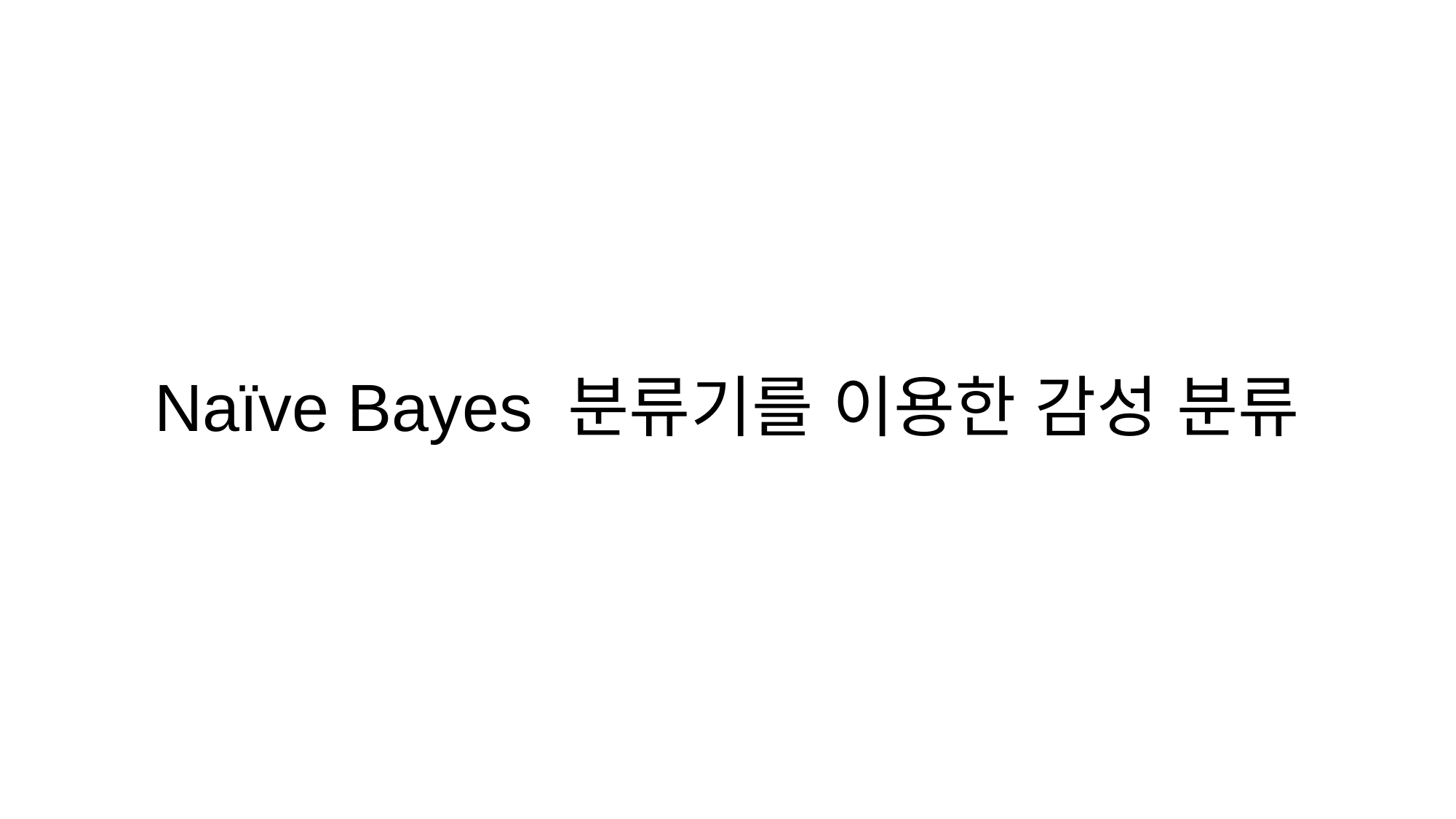

# Naïve Bayes 분류기를 이용한 감성 분류